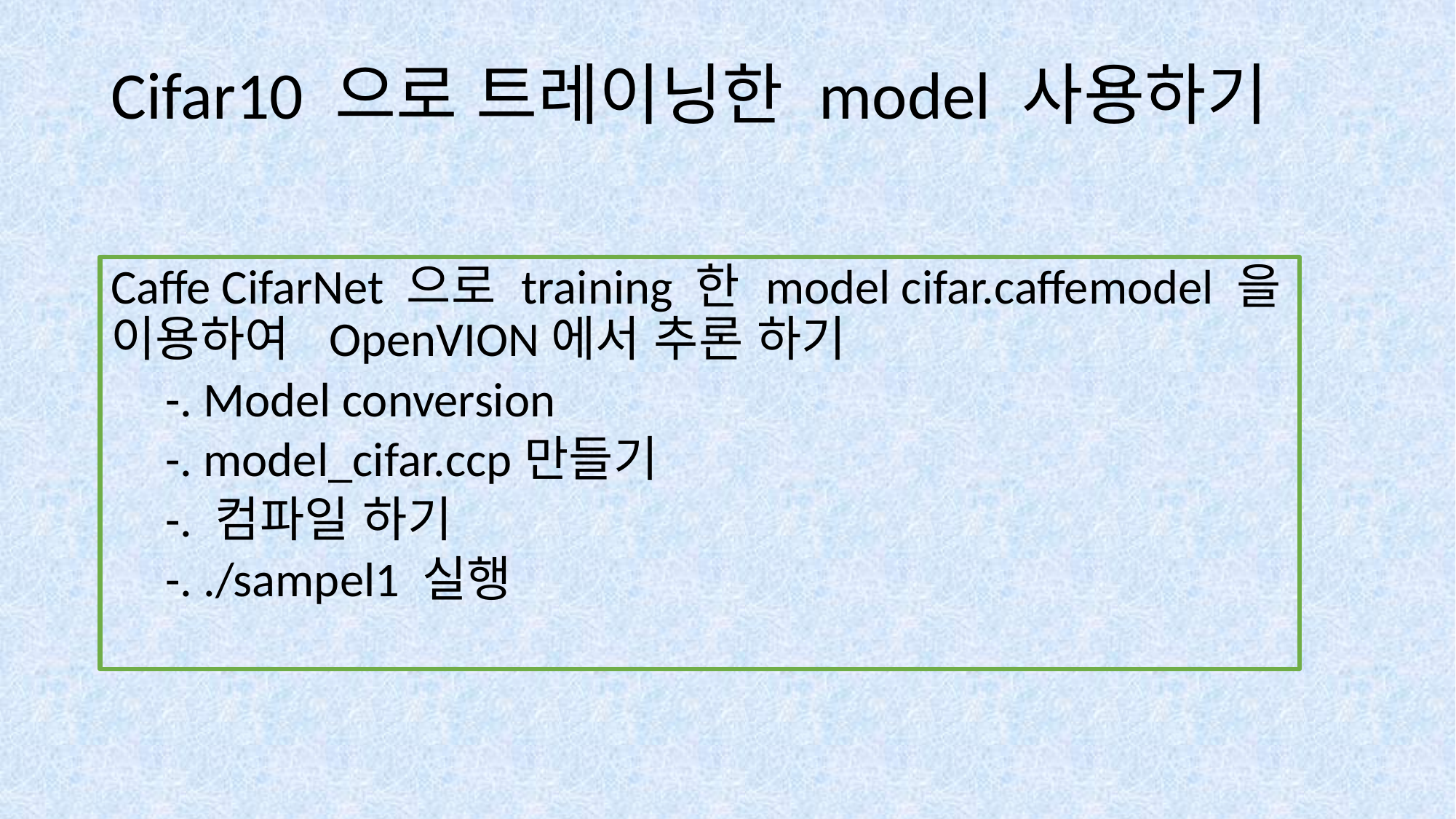

# Cifar10 으로 트레이닝한 model 사용하기
Caffe CifarNet 으로 training 한 model cifar.caffemodel 을 이용하여  OpenVION에서 추론 하기
-. Model conversion
-. model_cifar.ccp만들기
-. 컴파일 하기
-. ./sampel1 실행